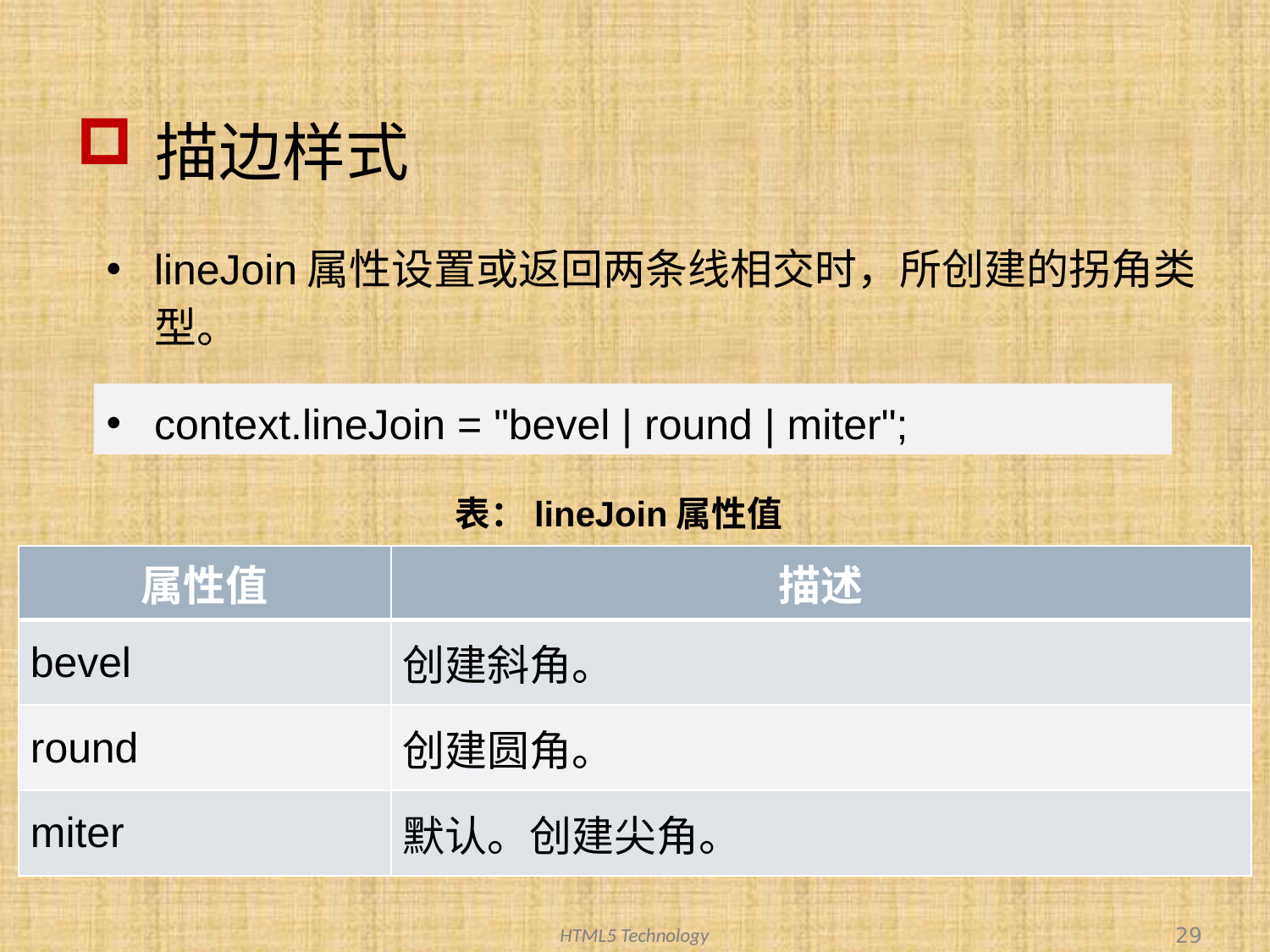

# 描边样式
lineJoin属性设置或返回两条线相交时，所创建的拐角类型。
context.lineJoin = "bevel | round | miter";
表：lineJoin属性值
| 属性值 | 描述 |
| --- | --- |
| bevel | 创建斜角。 |
| round | 创建圆角。 |
| miter | 默认。创建尖角。 |
29
HTML5 Technology